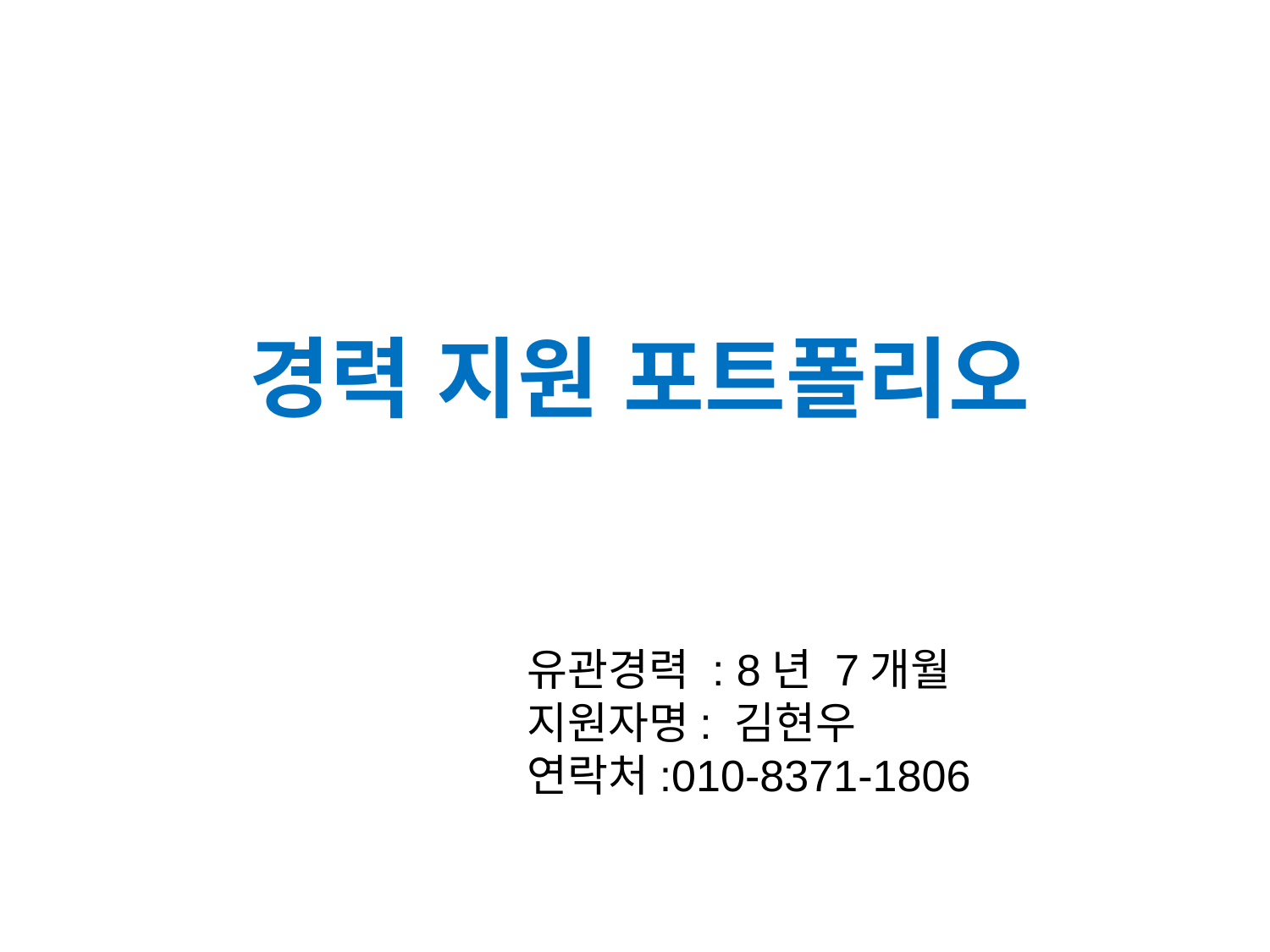

경력 지원 포트폴리오
유관경력 : 8년 7개월
지원자명: 김현우
연락처:010-8371-1806